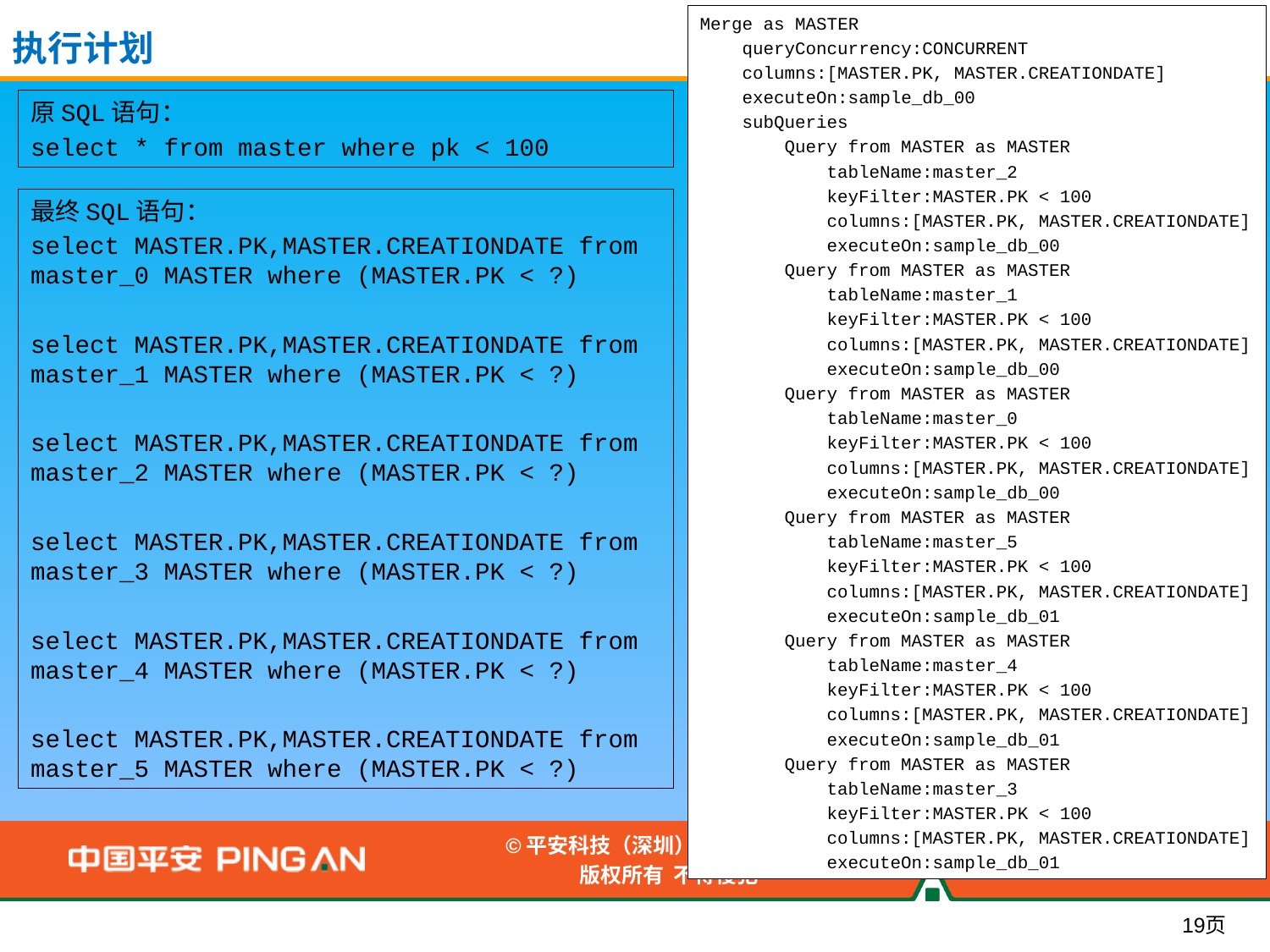

Merge as MASTER
    queryConcurrency:CONCURRENT
    columns:[MASTER.PK, MASTER.CREATIONDATE]
    executeOn:sample_db_00
    subQueries
        Query from MASTER as MASTER
            tableName:master_2
            keyFilter:MASTER.PK < 100
            columns:[MASTER.PK, MASTER.CREATIONDATE]
            executeOn:sample_db_00
        Query from MASTER as MASTER
            tableName:master_1
            keyFilter:MASTER.PK < 100
            columns:[MASTER.PK, MASTER.CREATIONDATE]
            executeOn:sample_db_00
        Query from MASTER as MASTER
            tableName:master_0
            keyFilter:MASTER.PK < 100
            columns:[MASTER.PK, MASTER.CREATIONDATE]
            executeOn:sample_db_00
        Query from MASTER as MASTER
            tableName:master_5
            keyFilter:MASTER.PK < 100
            columns:[MASTER.PK, MASTER.CREATIONDATE]
            executeOn:sample_db_01
        Query from MASTER as MASTER
            tableName:master_4
            keyFilter:MASTER.PK < 100
            columns:[MASTER.PK, MASTER.CREATIONDATE]
            executeOn:sample_db_01
        Query from MASTER as MASTER
            tableName:master_3
            keyFilter:MASTER.PK < 100
            columns:[MASTER.PK, MASTER.CREATIONDATE]
            executeOn:sample_db_01
执行计划
原SQL语句：
select * from master where pk < 100
最终SQL语句：
select MASTER.PK,MASTER.CREATIONDATE from master_0 MASTER where (MASTER.PK < ?)

select MASTER.PK,MASTER.CREATIONDATE from master_1 MASTER where (MASTER.PK < ?)

select MASTER.PK,MASTER.CREATIONDATE from master_2 MASTER where (MASTER.PK < ?)

select MASTER.PK,MASTER.CREATIONDATE from master_3 MASTER where (MASTER.PK < ?)

select MASTER.PK,MASTER.CREATIONDATE from master_4 MASTER where (MASTER.PK < ?)

select MASTER.PK,MASTER.CREATIONDATE from master_5 MASTER where (MASTER.PK < ?)